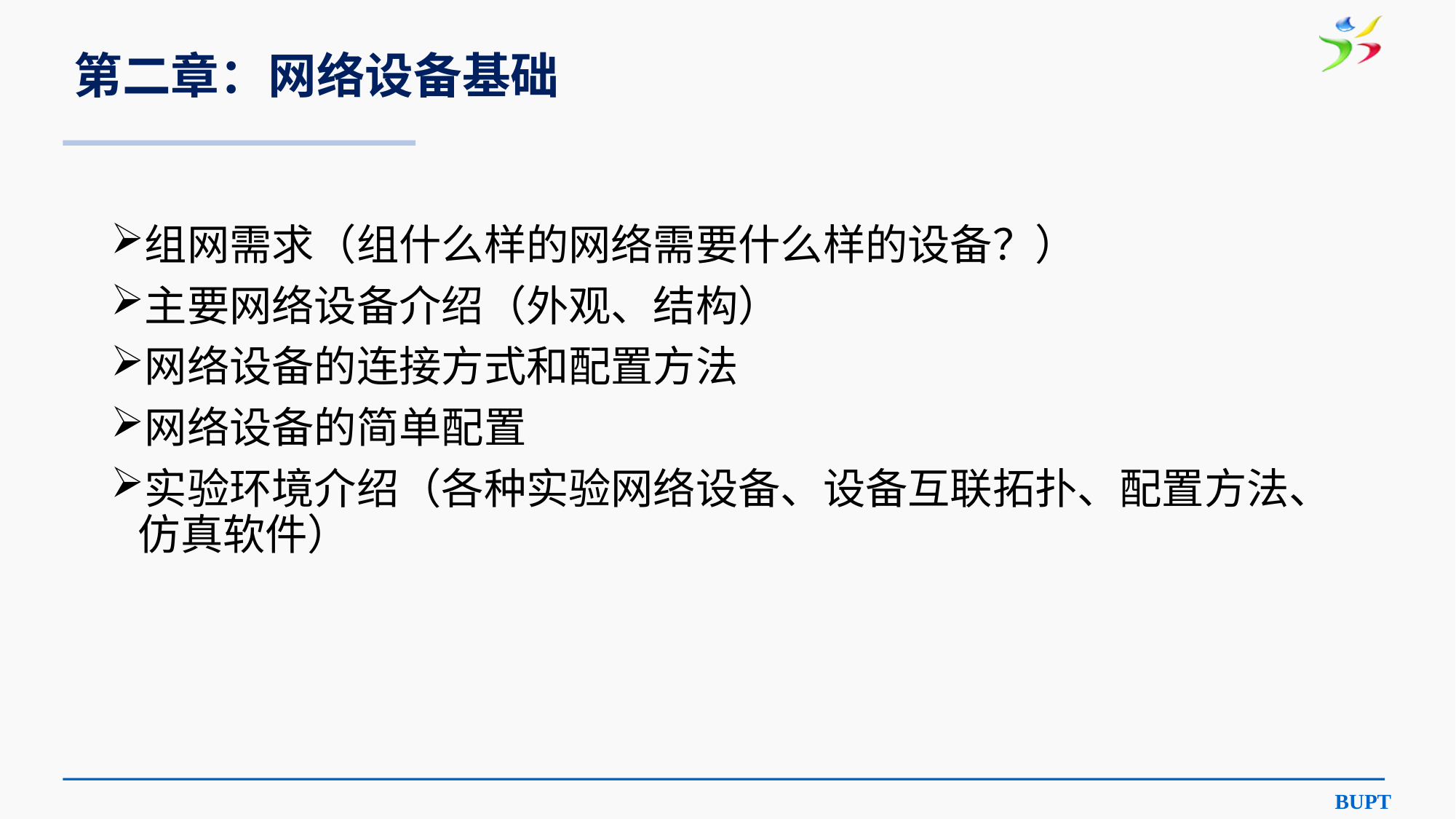

# 第二章：网络设备基础
组网需求（组什么样的网络需要什么样的设备？）
主要网络设备介绍（外观、结构）
网络设备的连接方式和配置方法
网络设备的简单配置
实验环境介绍（各种实验网络设备、设备互联拓扑、配置方法、仿真软件）